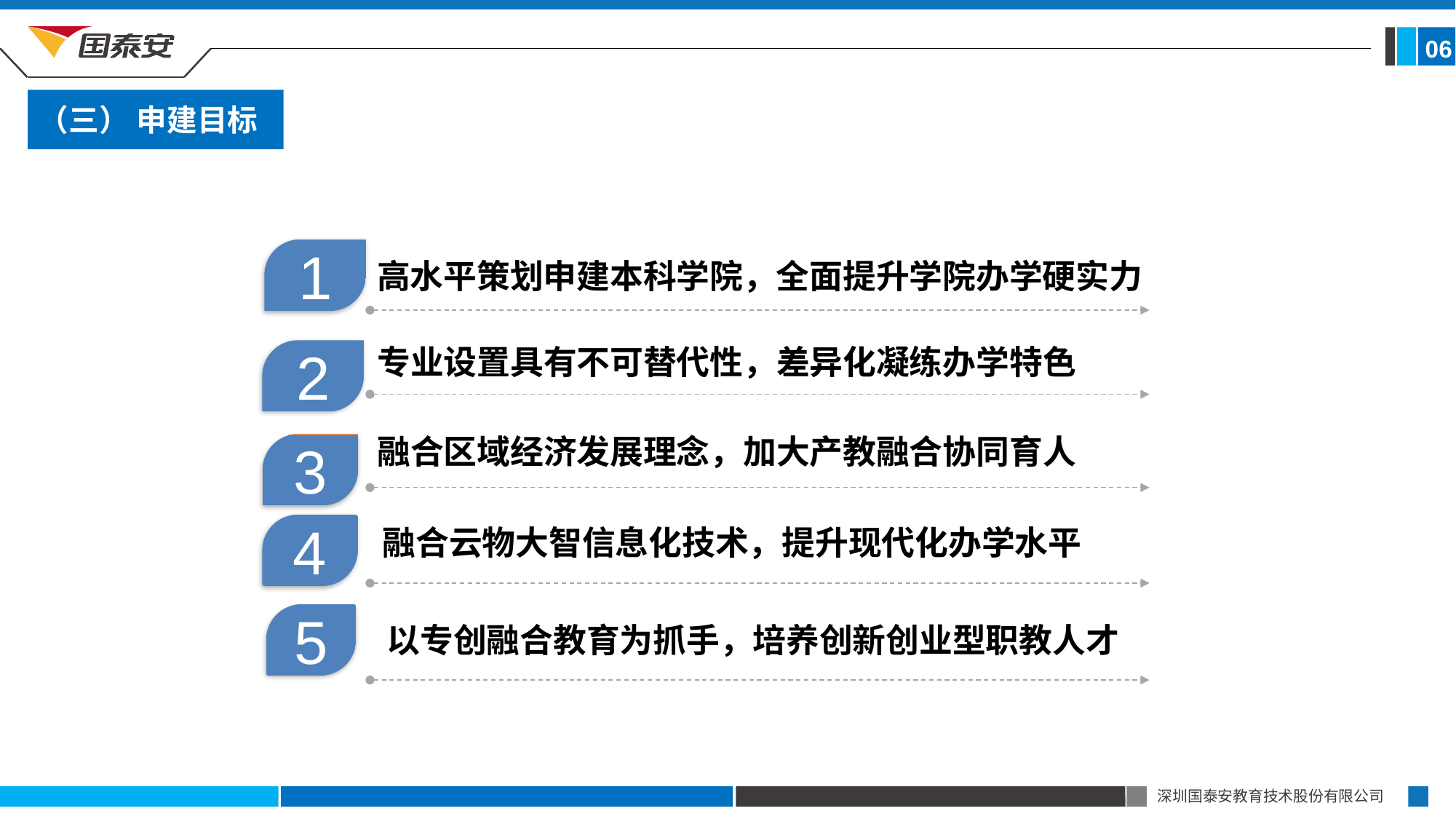

06
（三） 申建目标
1
高水平策划申建本科学院，全面提升学院办学硬实力

专业设置具有不可替代性，差异化凝练办学特色
2
融合区域经济发展理念，加大产教融合协同育人
3
4
融合云物大智信息化技术，提升现代化办学水平
5
以专创融合教育为抓手，培养创新创业型职教人才